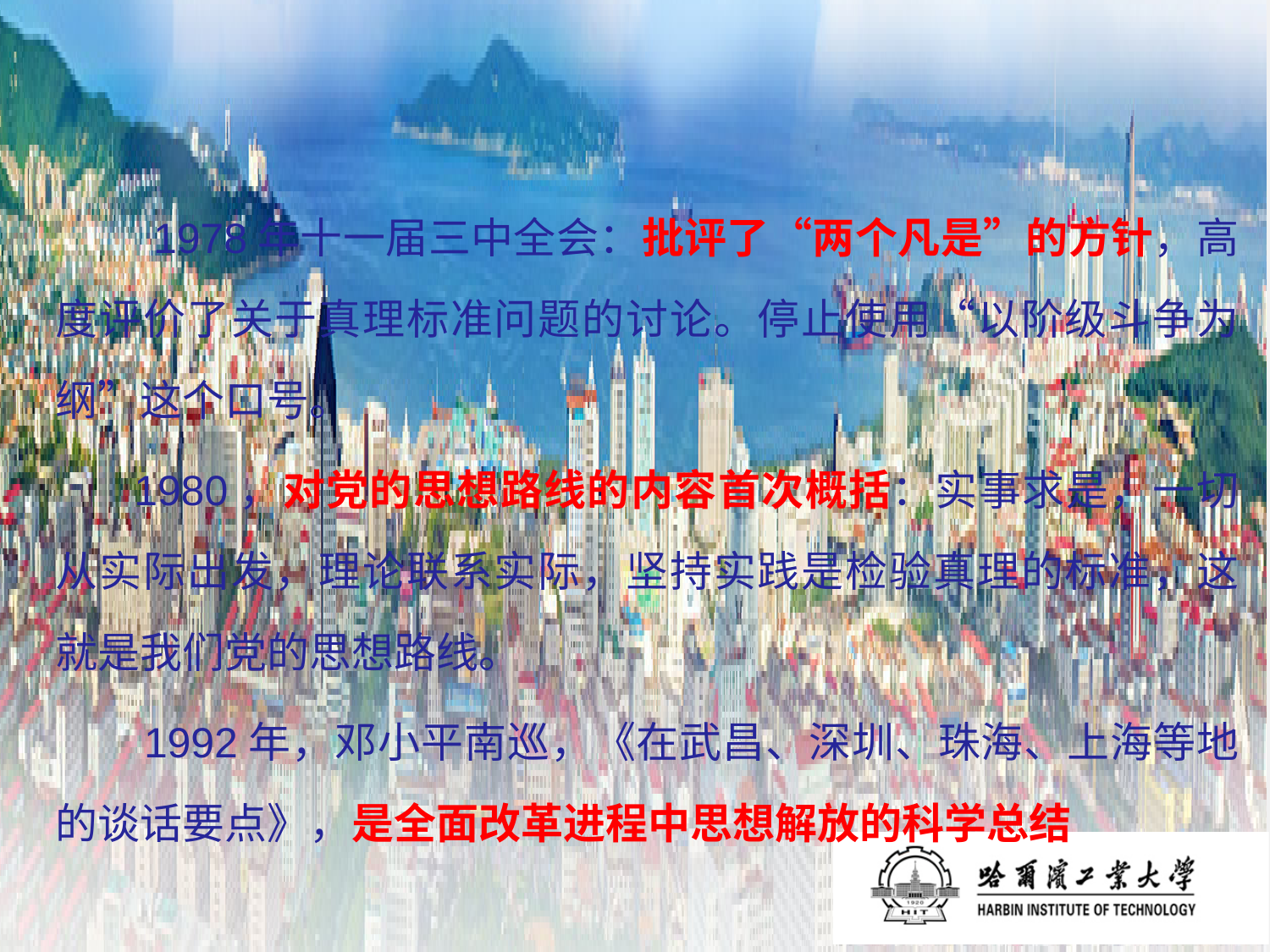

1978年十一届三中全会：批评了“两个凡是”的方针，高度评价了关于真理标准问题的讨论。停止使用“以阶级斗争为纲”这个口号。
      1980，对党的思想路线的内容首次概括：实事求是，一切从实际出发，理论联系实际，坚持实践是检验真理的标准，这就是我们党的思想路线。
       1992年，邓小平南巡，《在武昌、深圳、珠海、上海等地的谈话要点》，是全面改革进程中思想解放的科学总结